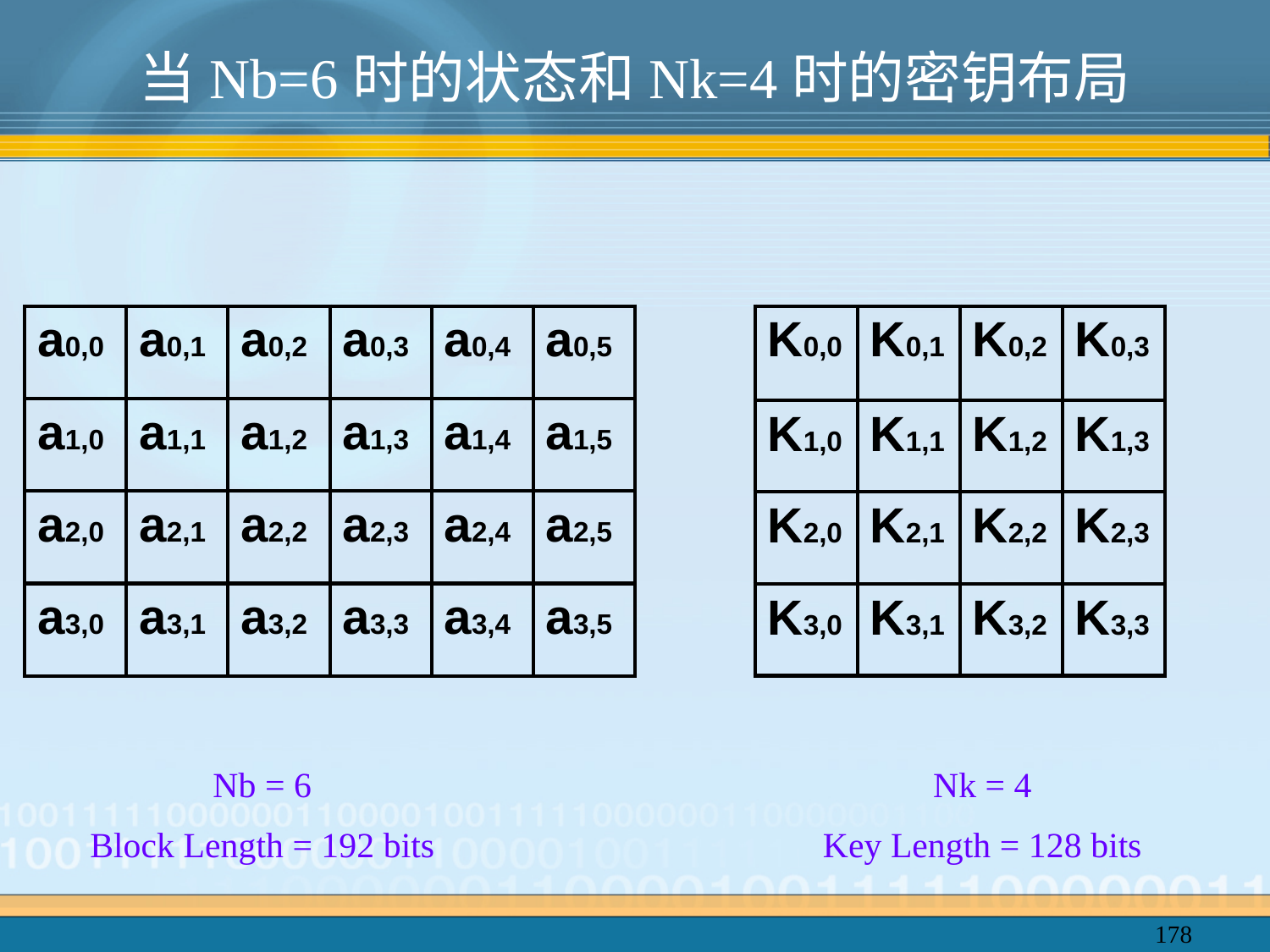

# 当Nb=6时的状态和Nk=4时的密钥布局
| a0,0 | a0,1 | a0,2 | a0,3 | a0,4 | a0,5 |
| --- | --- | --- | --- | --- | --- |
| a1,0 | a1,1 | a1,2 | a1,3 | a1,4 | a1,5 |
| a2,0 | a2,1 | a2,2 | a2,3 | a2,4 | a2,5 |
| a3,0 | a3,1 | a3,2 | a3,3 | a3,4 | a3,5 |
| K0,0 | K0,1 | K0,2 | K0,3 |
| --- | --- | --- | --- |
| K1,0 | K1,1 | K1,2 | K1,3 |
| K2,0 | K2,1 | K2,2 | K2,3 |
| K3,0 | K3,1 | K3,2 | K3,3 |
Nb = 6
Block Length = 192 bits
Nk = 4
Key Length = 128 bits
178